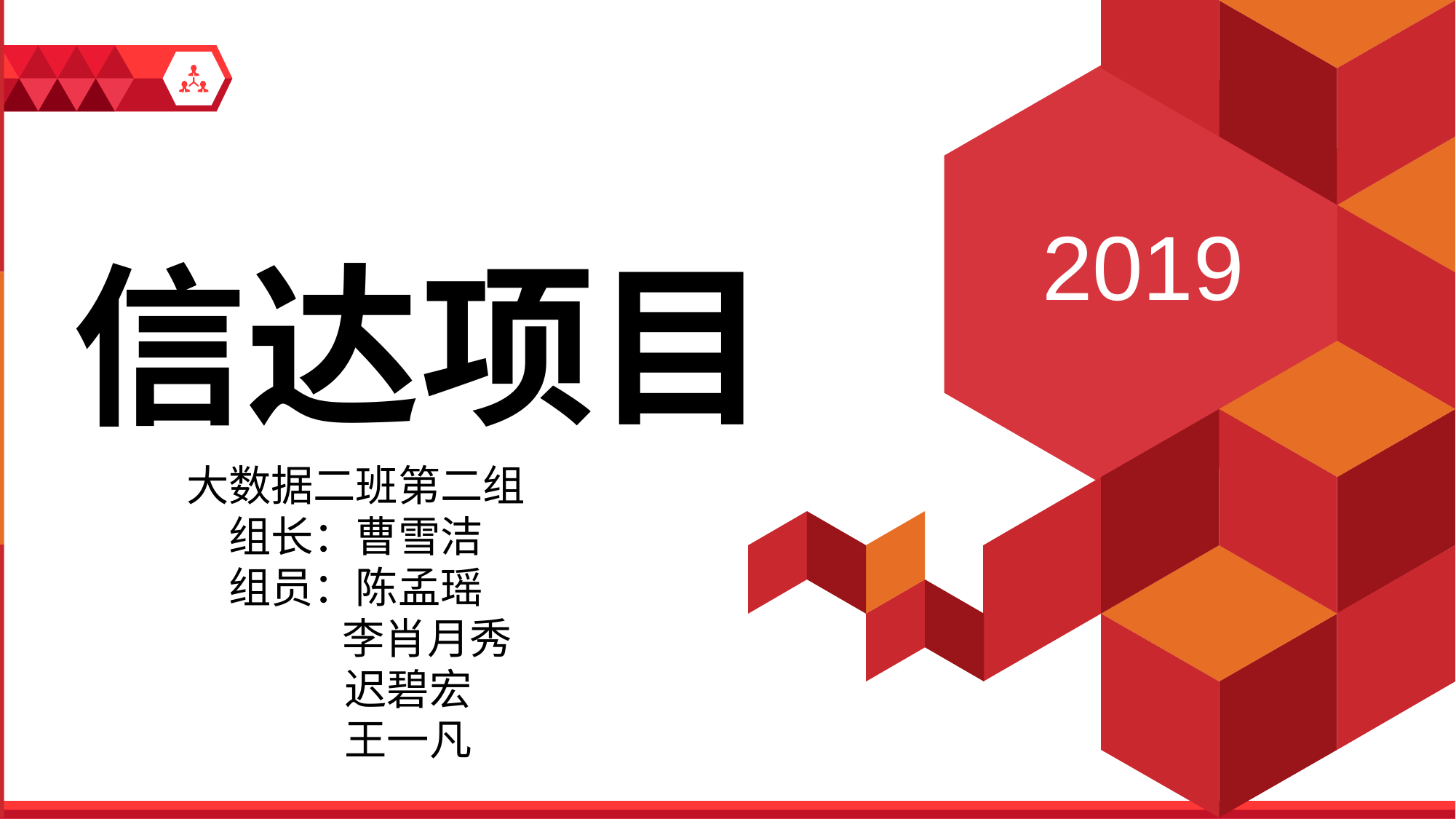

2019

 信达项目

大数据二班第二组
组长：曹雪洁
组员：陈孟瑶
              李肖月秀
          迟碧宏
          王一凡